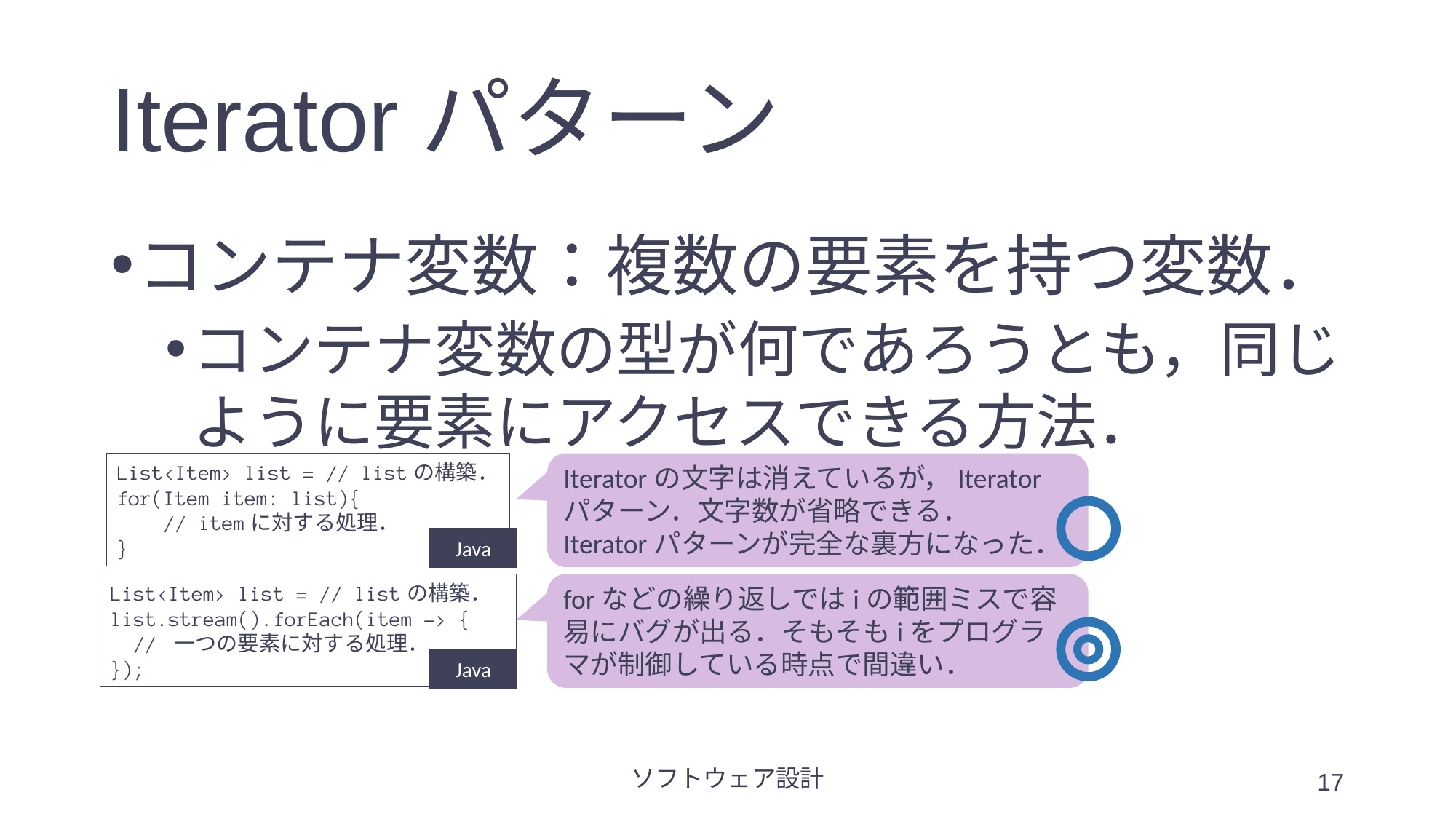

# Iteratorパターン
コンテナ変数：複数の要素を持つ変数．
コンテナ変数の型が何であろうとも，同じように要素にアクセスできる方法．
List<Item> list = // listの構築．
for(Item item: list){
    // itemに対する処理．
}
Java
Iteratorの文字は消えているが，Iteratorパターン．文字数が省略できる．
Iteratorパターンが完全な裏方になった．

List<Item> list = // listの構築．
list.stream().forEach(item -> {
  // 一つの要素に対する処理．
});
Java
forなどの繰り返しではiの範囲ミスで容易にバグが出る．そもそもiをプログラマが制御している時点で間違い．

ソフトウェア設計
17